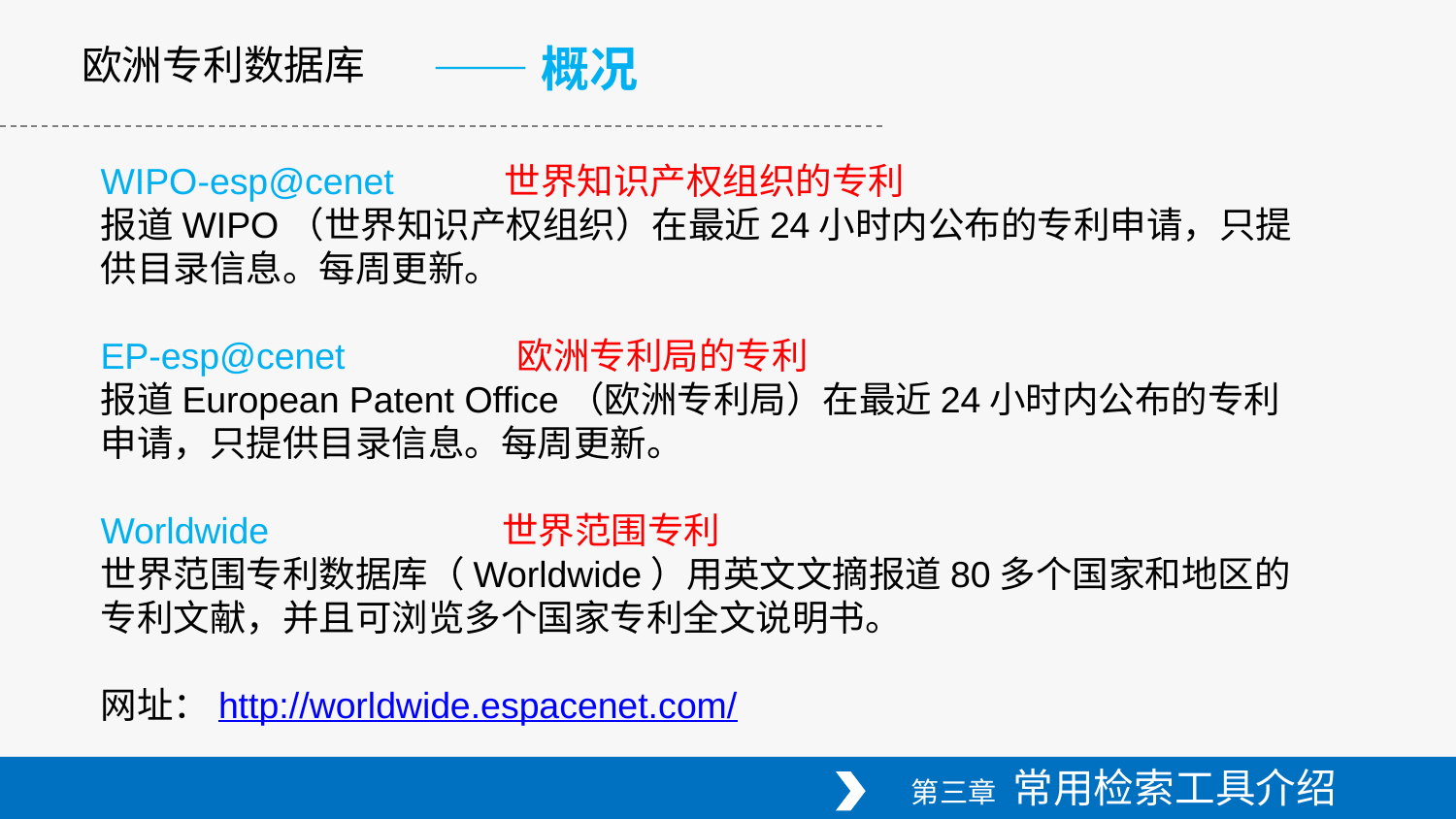

——概况
欧洲专利数据库
# WIPO-esp@cenet          世界知识产权组织的专利 报道WIPO（世界知识产权组织）在最近24小时内公布的专利申请，只提供目录信息。每周更新。 EP-esp@cenet                欧洲专利局的专利 报道European Patent Office（欧洲专利局）在最近24小时内公布的专利申请，只提供目录信息。每周更新。 Worldwide                      世界范围专利 世界范围专利数据库（Worldwide）用英文文摘报道80多个国家和地区的专利文献，并且可浏览多个国家专利全文说明书。 网址：http://worldwide.espacenet.com/